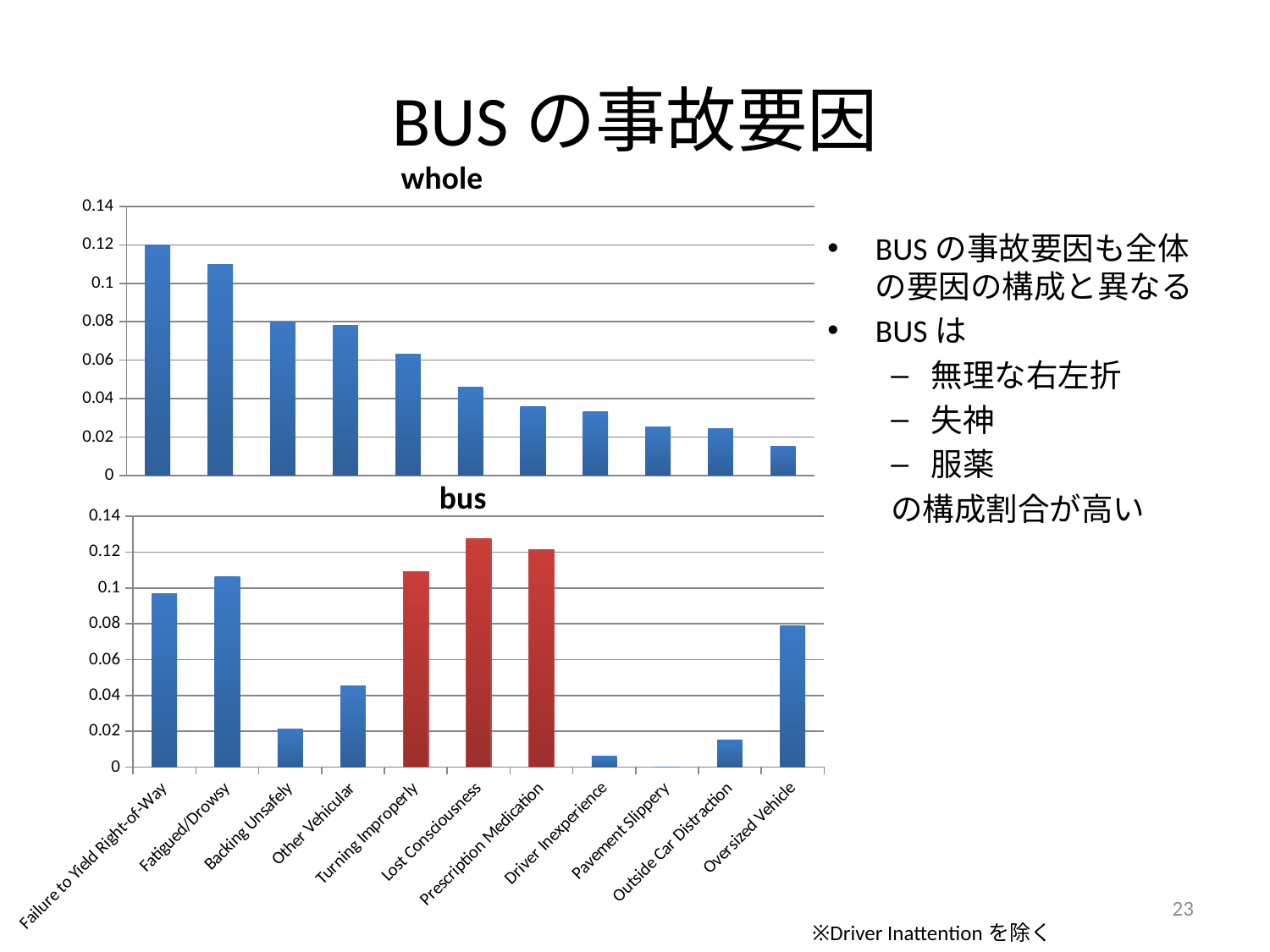

# BUSの事故要因

### Chart:

| Category | whole |
|---|---|
| Failure to Yield Right-of-Way | 0.119978 |
| Fatigued/Drowsy | 0.109614 |
| Backing Unsafely | 0.079825 |
| Other Vehicular | 0.07802 |
| Turning Improperly | 0.063117 |
| Lost Consciousness | 0.045753 |
| Prescription Medication | 0.035978 |
| Driver Inexperience | 0.03333 |
| Pavement Slippery | 0.025173 |
| Outside Car Distraction | 0.024542 |
| Oversized Vehicle | 0.015231 |
BUSの事故要因も全体の要因の構成と異なる
BUSは
無理な右左折
失神
服薬
の構成割合が高い

### Chart:

| Category | bus |
|---|---|
| Failure to Yield Right-of-Way | 0.09697 |
| Fatigued/Drowsy | 0.106061 |
| Backing Unsafely | 0.021212 |
| Other Vehicular | 0.045455 |
| Turning Improperly | 0.109091 |
| Lost Consciousness | 0.127273 |
| Prescription Medication | 0.121212 |
| Driver Inexperience | 0.006061 |
| Pavement Slippery | 0.0 |
| Outside Car Distraction | 0.015152 |
| Oversized Vehicle | 0.078788 |
23
※Driver Inattentionを除く